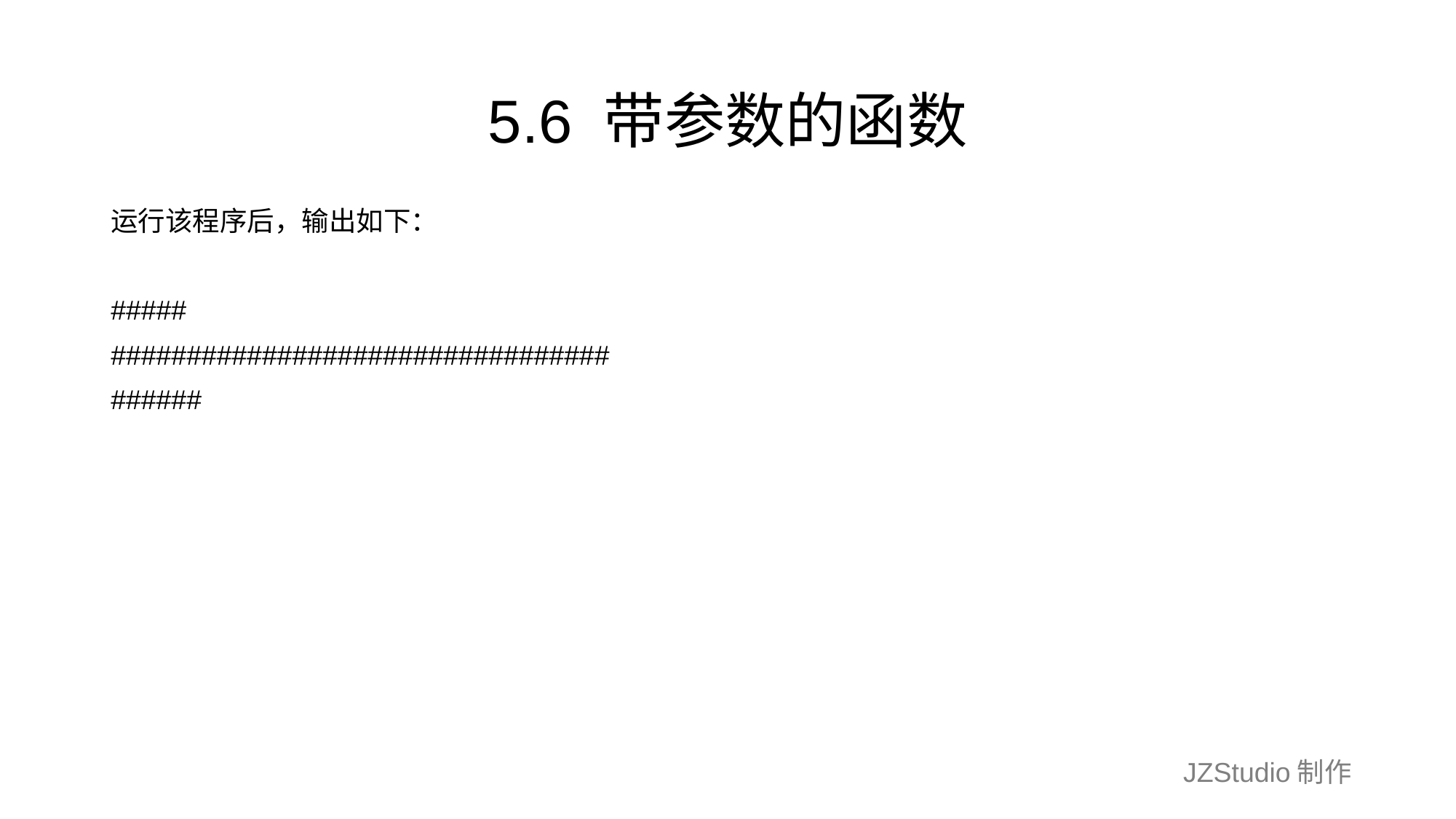

# 5.6 带参数的函数
运行该程序后，输出如下：

#####
#################################
######